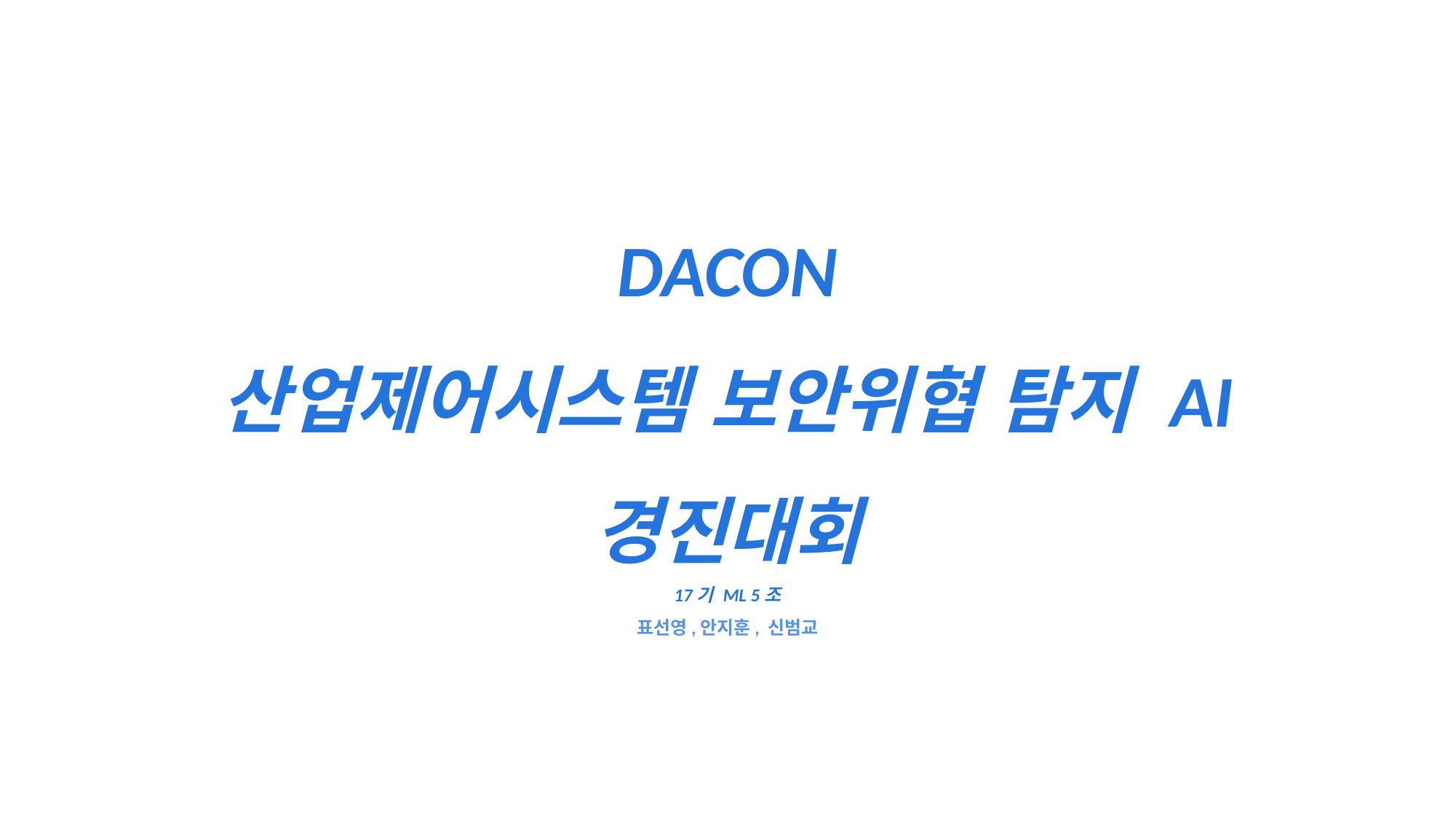

DACON
산업제어시스템 보안위협 탐지 AI 경진대회
17기 ML 5조
표선영,안지훈, 신범교